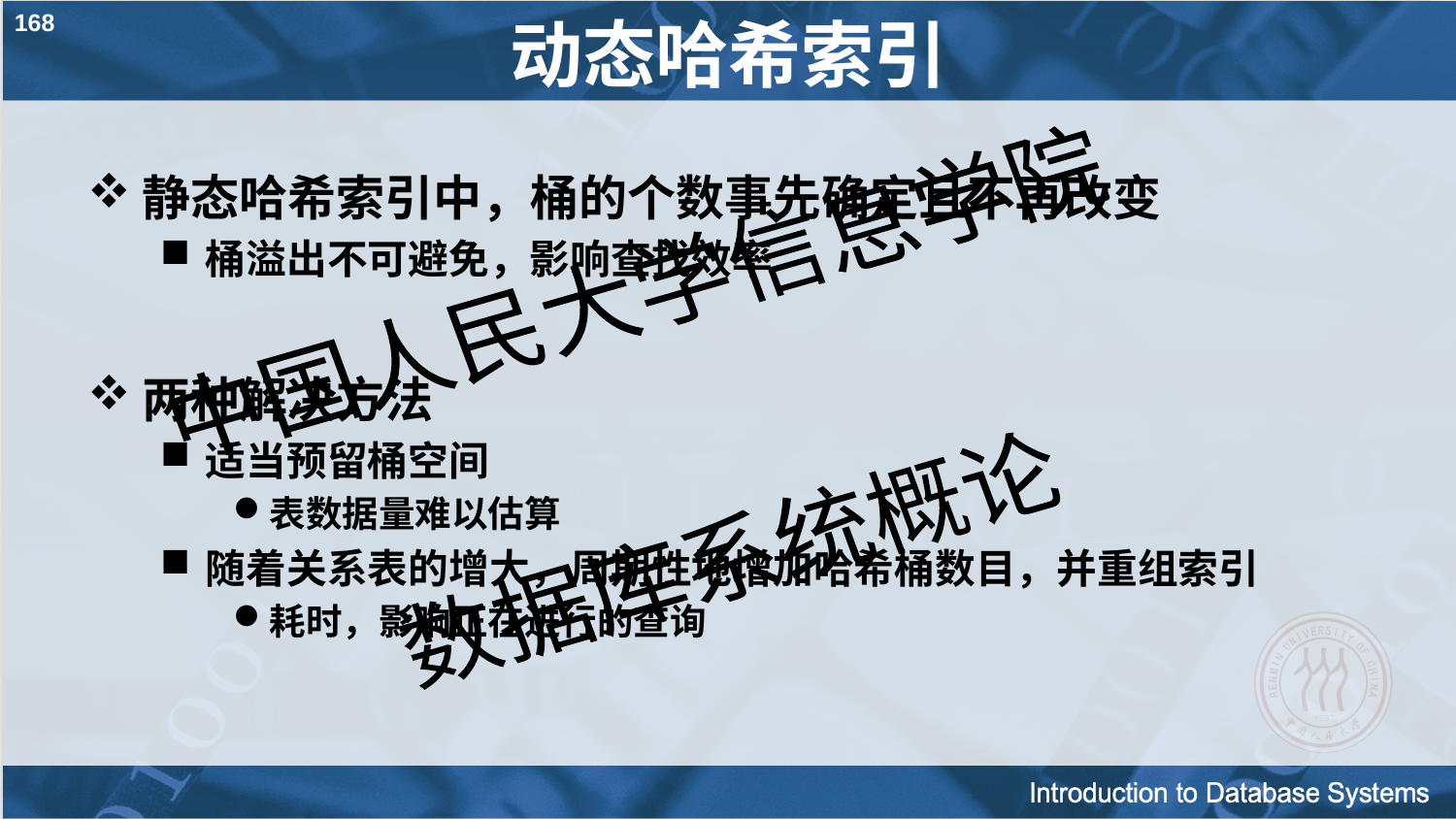

168
# 动态哈希索引
静态哈希索引中，桶的个数事先确定且不再改变
桶溢出不可避免，影响查找效率

两种解决方法
适当预留桶空间
表数据量难以估算
随着关系表的增大，周期性地增加哈希桶数目，并重组索引
耗时，影响正在进行的查询